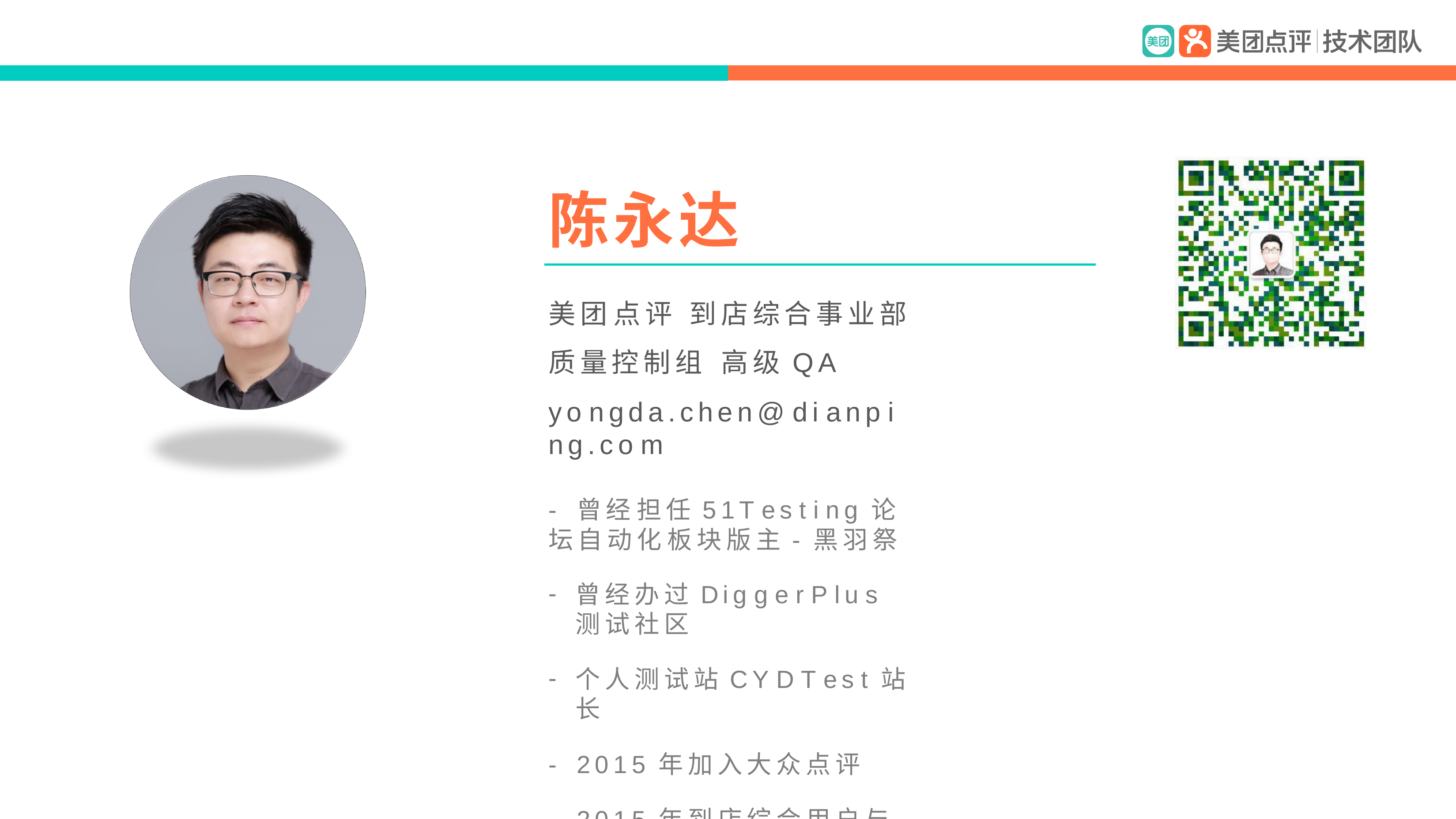

陈永达

美团 点评	到店综合事业部 质量控制组	高级 QA
yo ngda.chen@ di anp i ng.co m

-	曾经 担任 51T es t i ng 论坛自动化 板块版主 - 黑羽祭

曾经办过 Dig g e r P lu s 测试社区

个人测试站 CY D T es t 站长

-	2015 年加入大众点评

-	2015 年到店综合用户与营销组高级 QA

-	2017 年到店综合质量控制组高级 QA